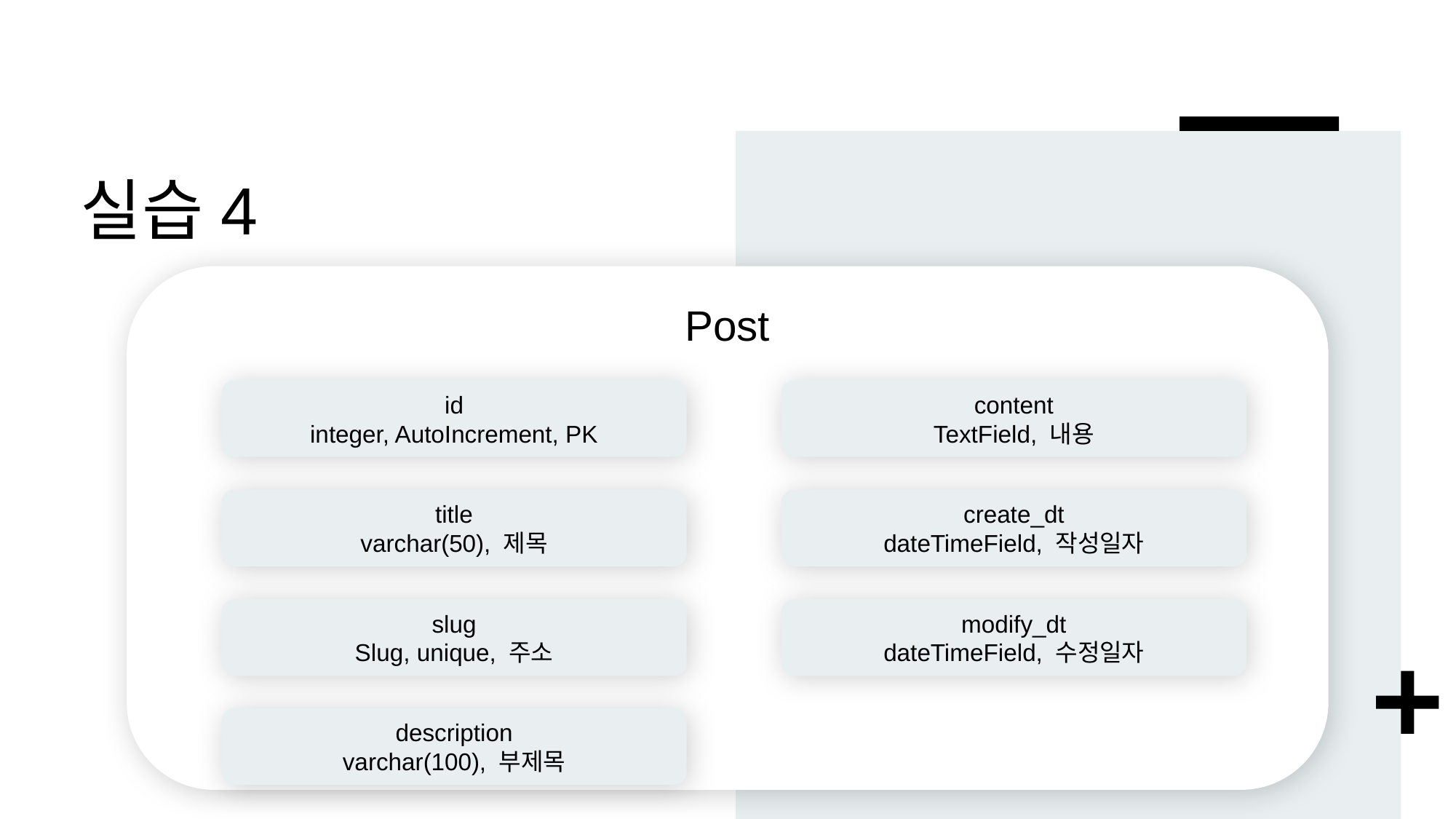

# 실습4
Post

id
integer, AutoIncrement, PK
content
TextField, 내용
title
varchar(50), 제목
create_dt
dateTimeField, 작성일자
slug
Slug, unique, 주소
modify_dt
dateTimeField, 수정일자
description
varchar(100), 부제목